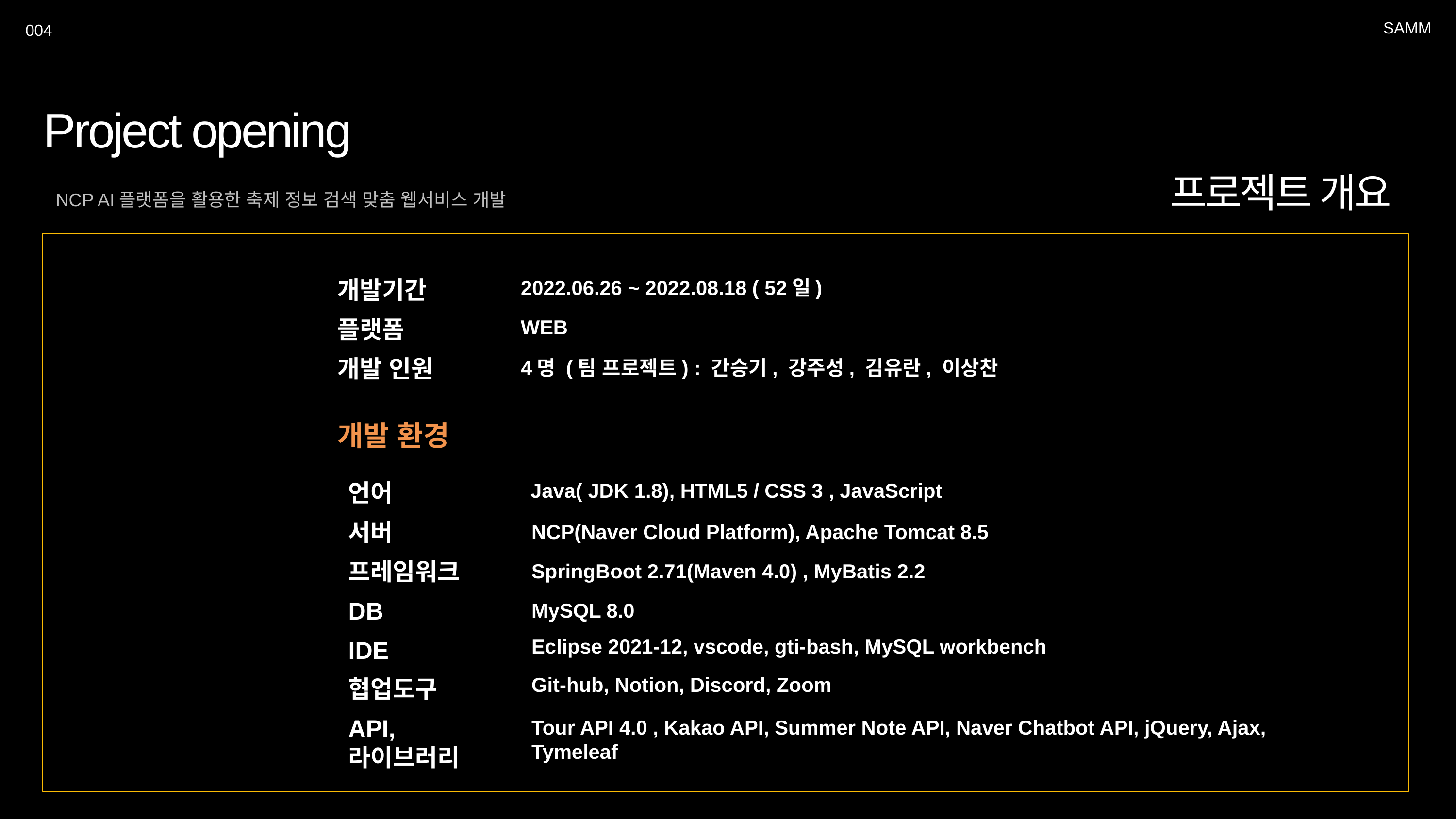

SAMM
004
Project opening
프로젝트 개요
NCP AI플랫폼을 활용한 축제 정보 검색 맞춤 웹서비스 개발

개발기간
2022.06.26 ~ 2022.08.18 ( 52일)
플랫폼
WEB
개발 인원
4명 (팀 프로젝트) : 간승기, 강주성, 김유란, 이상찬
개발 환경
Java( JDK 1.8), HTML5 / CSS 3 , JavaScript
언어
서버
NCP(Naver Cloud Platform), Apache Tomcat 8.5
프레임워크

SpringBoot 2.71(Maven 4.0) , MyBatis 2.2
DB
MySQL 8.0
Eclipse 2021-12, vscode, gti-bash, MySQL workbench
IDE
Git-hub, Notion, Discord, Zoom
협업도구
API, 라이브러리
Tour API 4.0 , Kakao API, Summer Note API, Naver Chatbot API, jQuery, Ajax, Tymeleaf